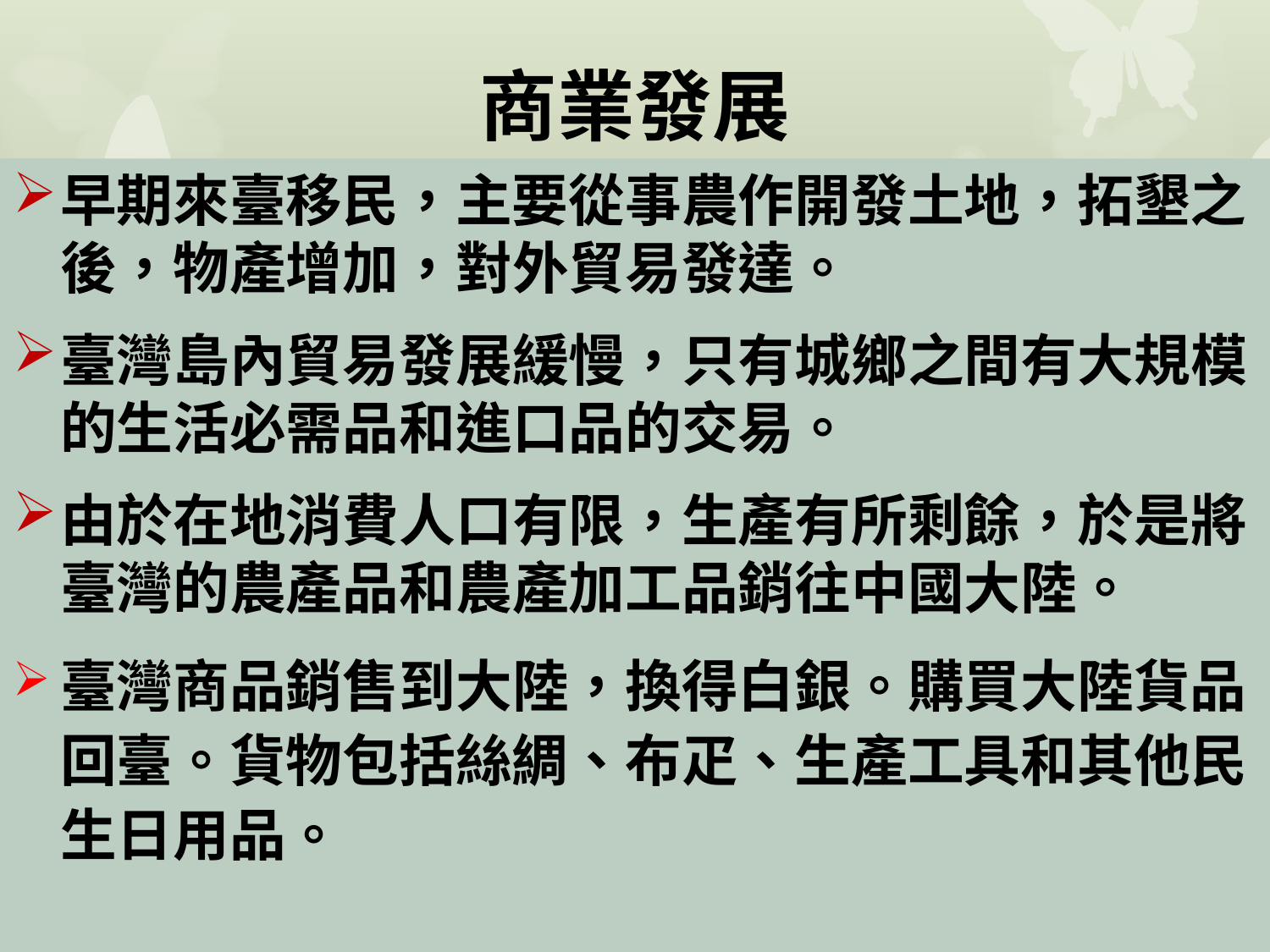

# 商業發展
早期來臺移民，主要從事農作開發土地，拓墾之後，物產增加，對外貿易發達。
臺灣島內貿易發展緩慢，只有城鄉之間有大規模的生活必需品和進口品的交易。
由於在地消費人口有限，生產有所剩餘，於是將臺灣的農產品和農產加工品銷往中國大陸。
臺灣商品銷售到大陸，換得白銀。購買大陸貨品回臺。貨物包括絲綢、布疋、生產工具和其他民生日用品。